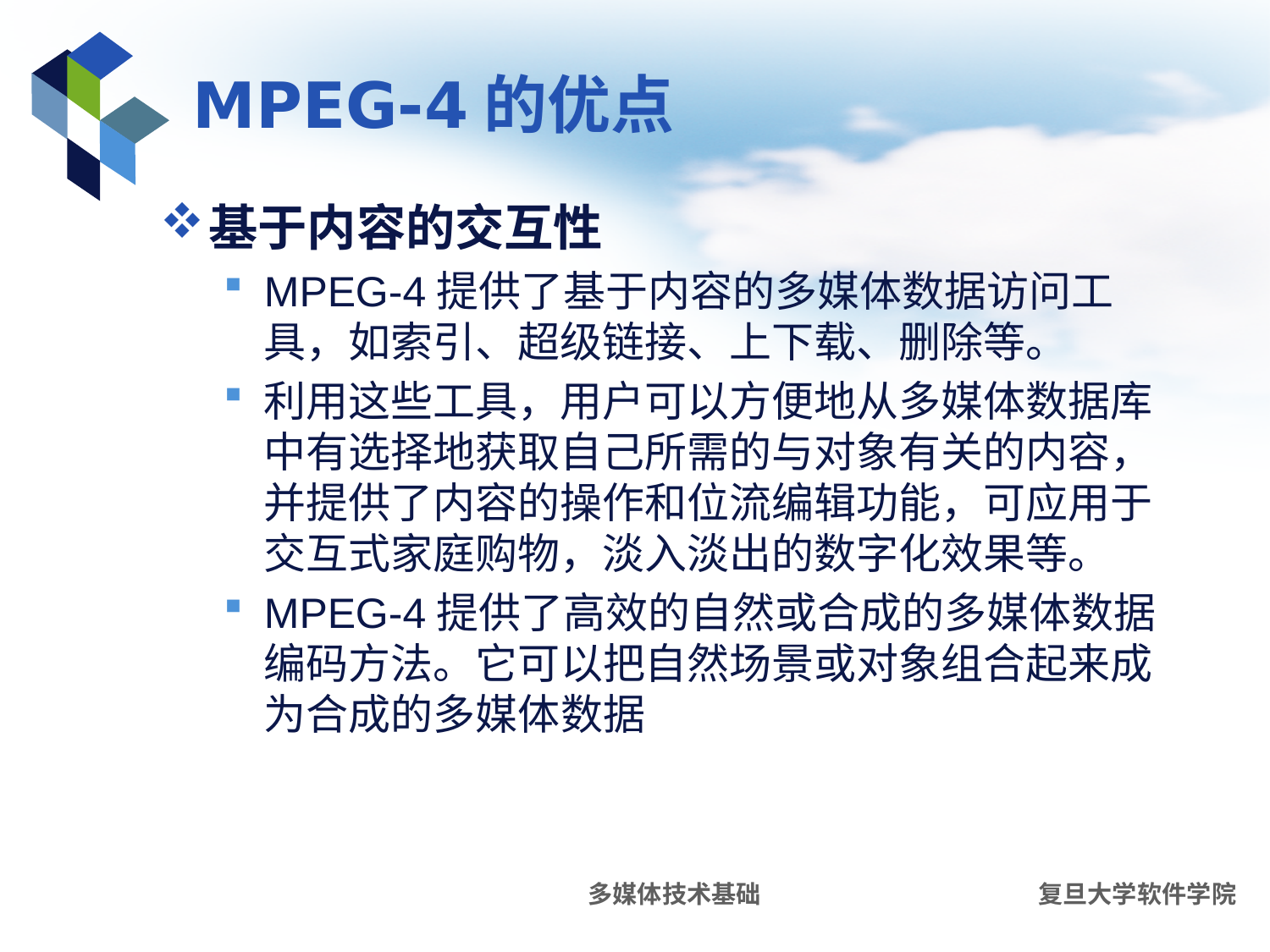

# MPEG-4的优点
基于内容的交互性
MPEG-4提供了基于内容的多媒体数据访问工具，如索引、超级链接、上下载、删除等。
利用这些工具，用户可以方便地从多媒体数据库中有选择地获取自己所需的与对象有关的内容，并提供了内容的操作和位流编辑功能，可应用于交互式家庭购物，淡入淡出的数字化效果等。
MPEG-4提供了高效的自然或合成的多媒体数据编码方法。它可以把自然场景或对象组合起来成为合成的多媒体数据
多媒体技术基础